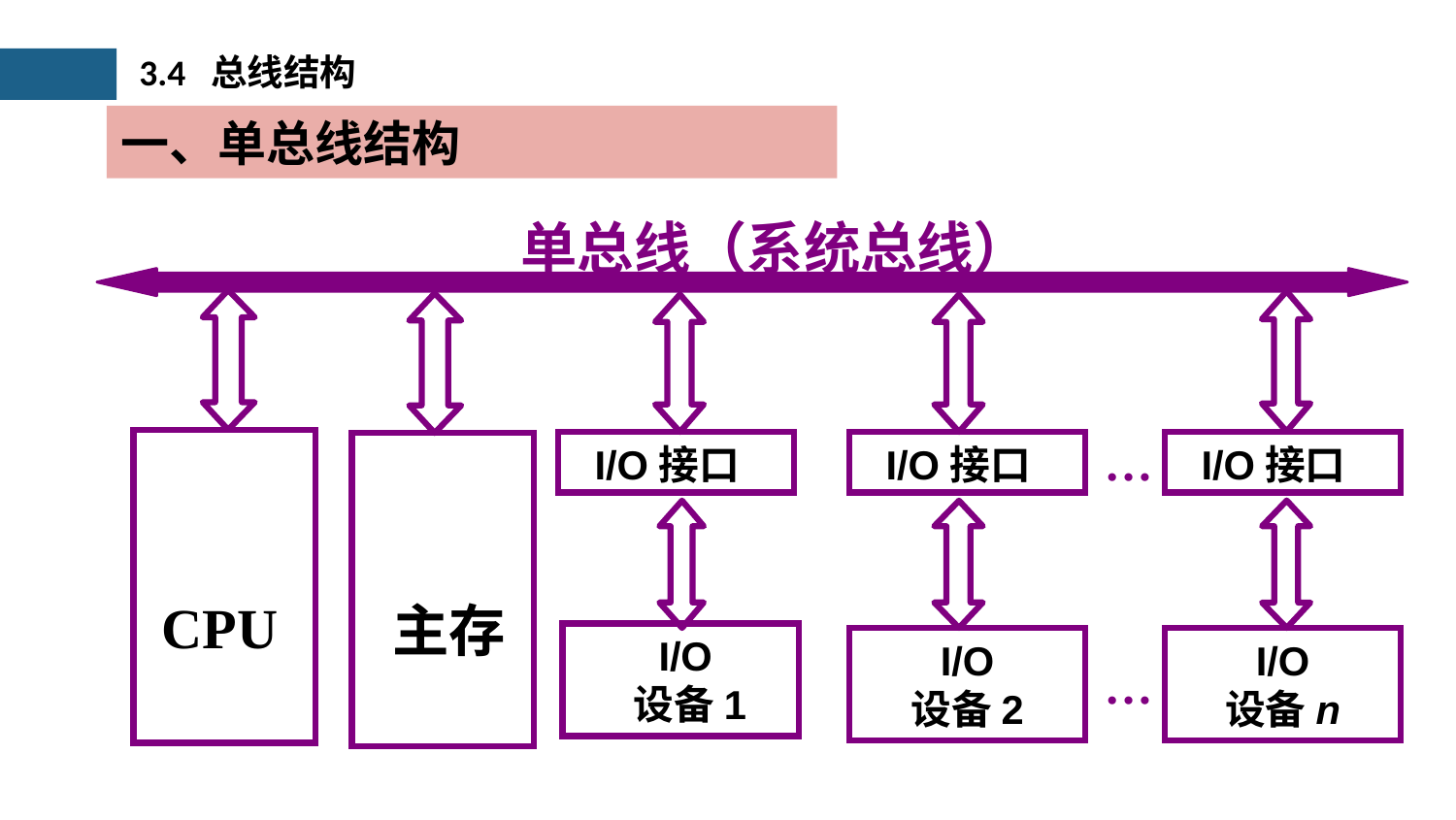

3.4  总线结构
一、单总线结构
单总线（系统总线）

 CPU

 主存

  I/O接口
  I/O接口
…
  I/O接口

  I/O
 设备1
I/O
设备2
I/O
设备n
…